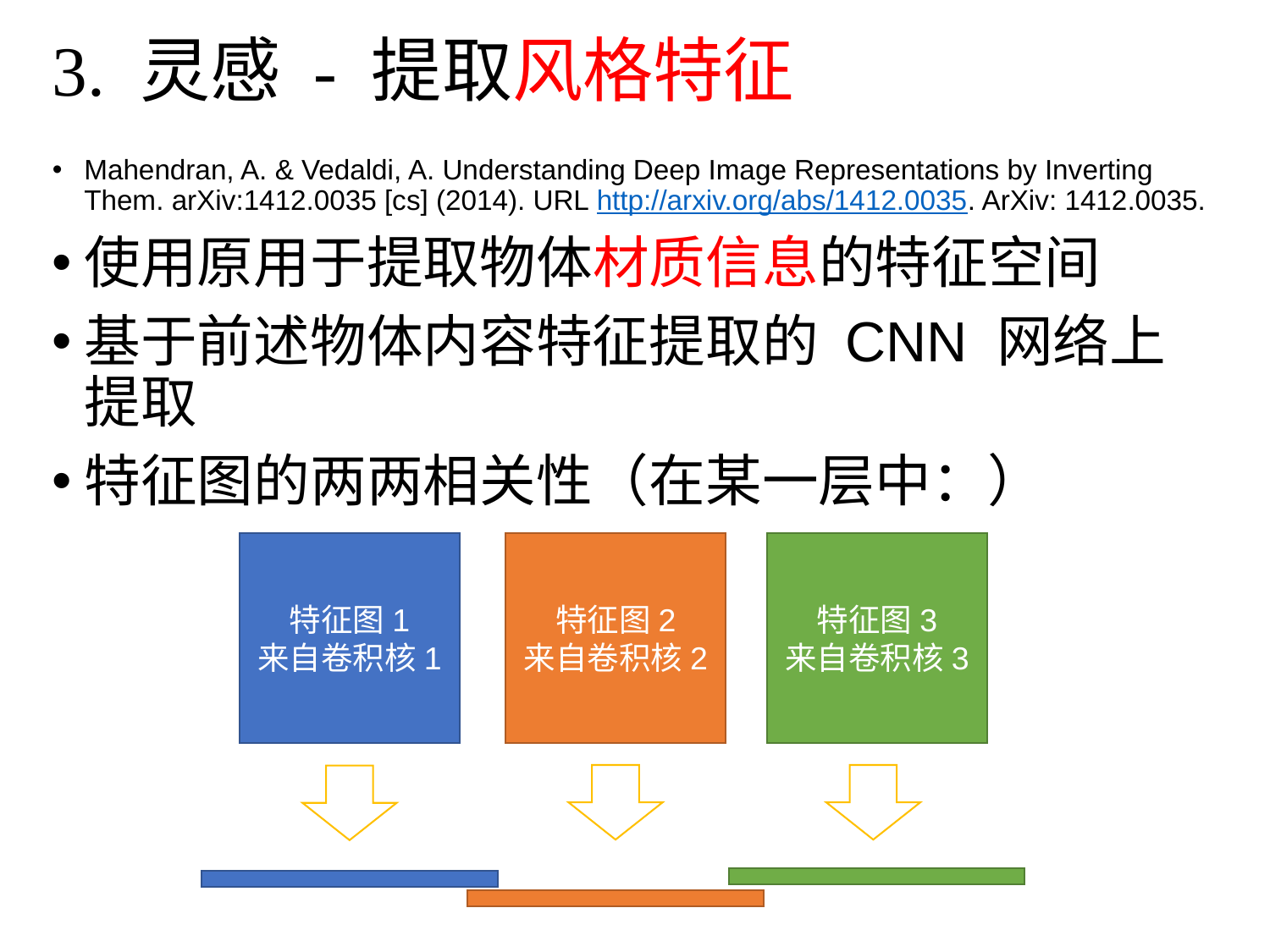

# 3. 灵感 - 提取风格特征
Mahendran, A. & Vedaldi, A. Understanding Deep Image Representations by Inverting Them. arXiv:1412.0035 [cs] (2014). URL http://arxiv.org/abs/1412.0035. ArXiv: 1412.0035.
使用原用于提取物体材质信息的特征空间
基于前述物体内容特征提取的 CNN 网络上提取
特征图的两两相关性（在某一层中：）
特征图3
来自卷积核3
特征图1
来自卷积核1
特征图2
来自卷积核2